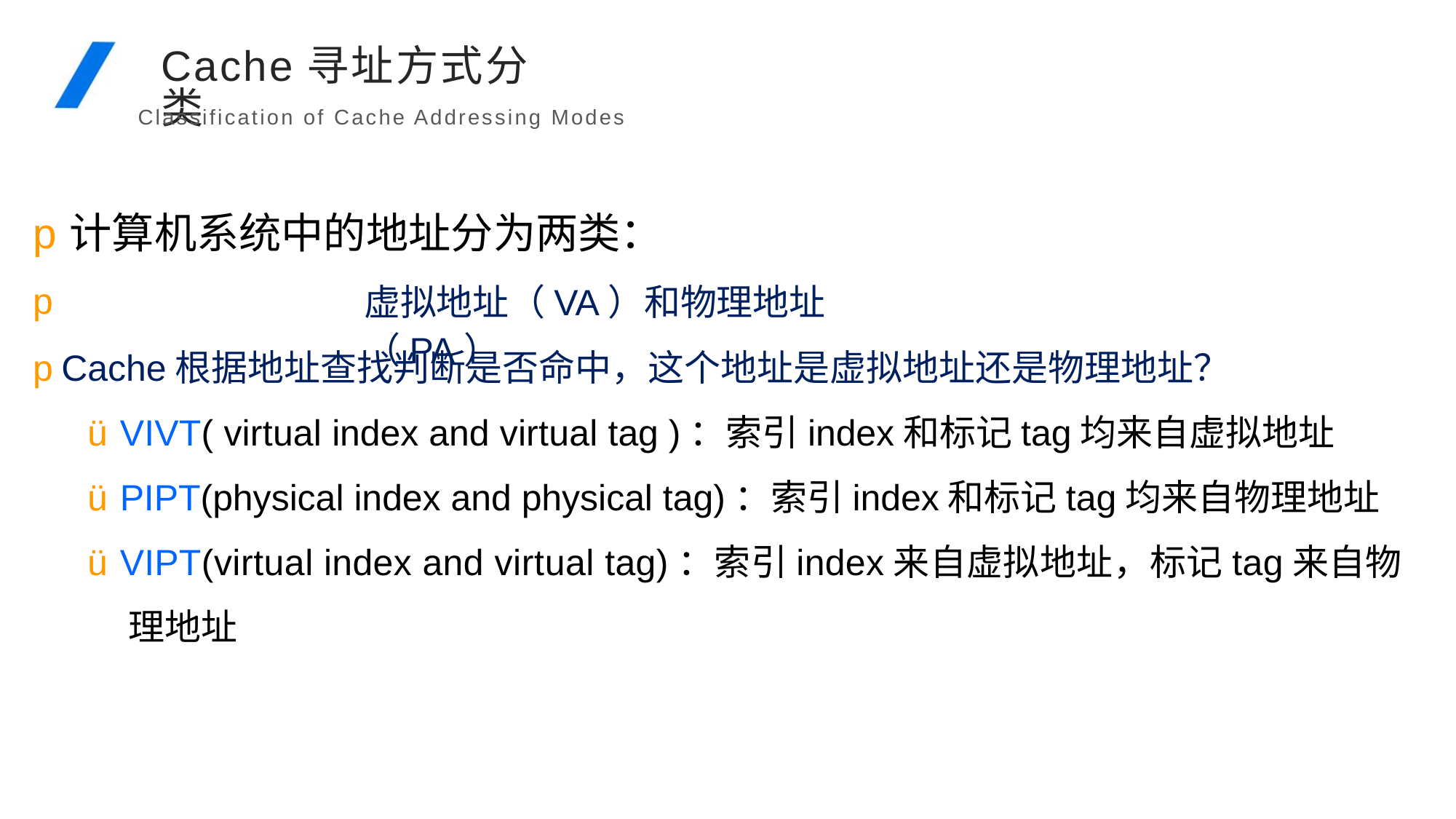

Cache寻址方式分类
Classification of Cache Addressing Modes
p计算机系统中的地址分为两类：
虚拟地址（VA）和物理地址（PA）
p
pCache根据地址查找判断是否命中，这个地址是虚拟地址还是物理地址？
üVIVT( virtual index and virtual tag )：索引index和标记tag均来自虚拟地址
üPIPT(physical index and physical tag)：索引index和标记tag均来自物理地址
üVIPT(virtual index and virtual tag)：索引index来自虚拟地址，标记tag来自物
理地址